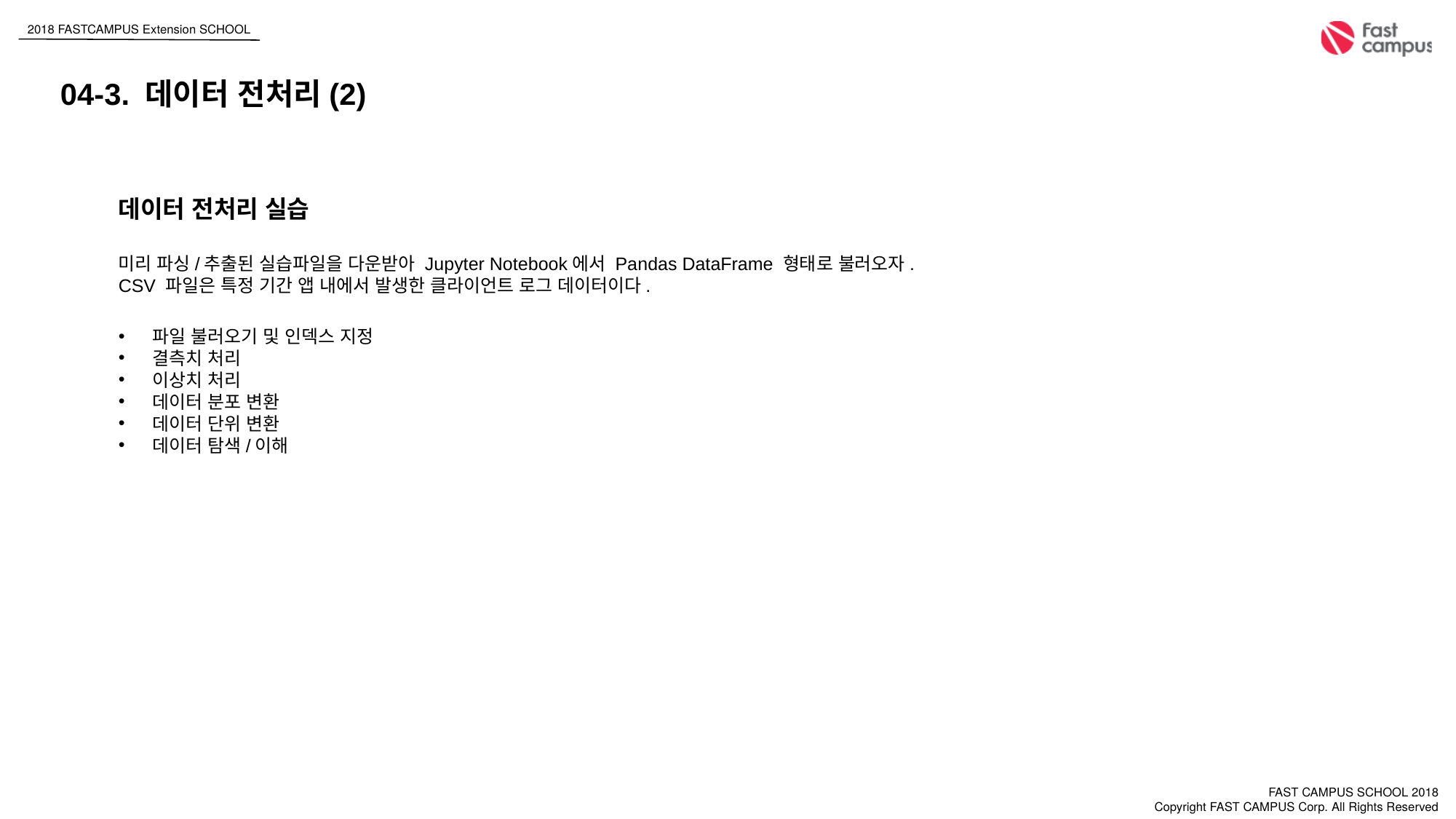

04-3. 데이터 전처리(2)
데이터 전처리 실습

미리 파싱/추출된 실습파일을 다운받아 Jupyter Notebook에서 Pandas DataFrame 형태로 불러오자.
CSV 파일은 특정 기간 앱 내에서 발생한 클라이언트 로그 데이터이다.

파일 불러오기 및 인덱스 지정
결측치 처리
이상치 처리
데이터 분포 변환
데이터 단위 변환
데이터 탐색/이해